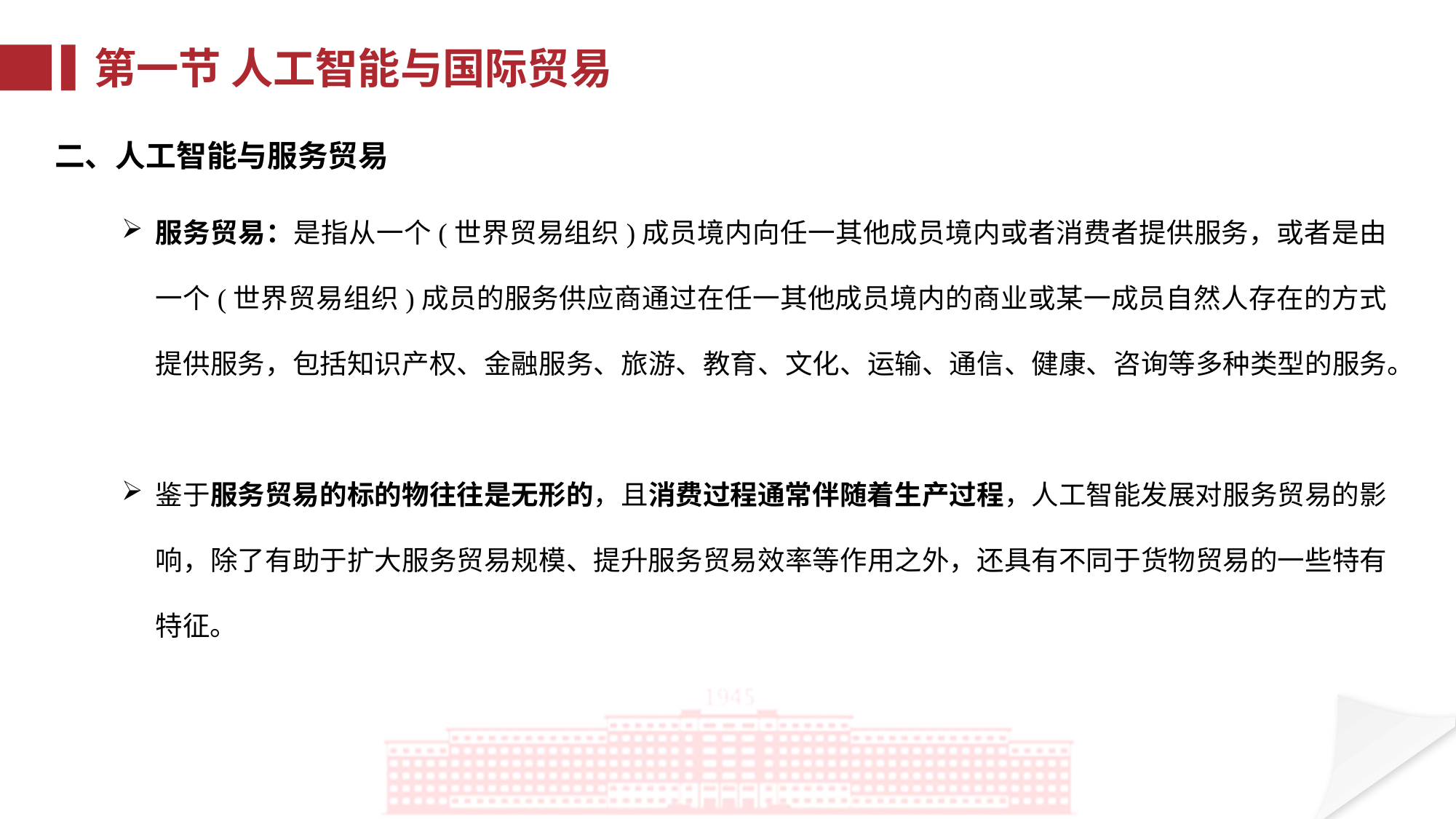

第一节 人工智能与国际贸易
二、人工智能与服务贸易
服务贸易：是指从一个(世界贸易组织)成员境内向任一其他成员境内或者消费者提供服务，或者是由一个(世界贸易组织)成员的服务供应商通过在任一其他成员境内的商业或某一成员自然人存在的方式提供服务，包括知识产权、金融服务、旅游、教育、文化、运输、通信、健康、咨询等多种类型的服务。

鉴于服务贸易的标的物往往是无形的，且消费过程通常伴随着生产过程，人工智能发展对服务贸易的影响，除了有助于扩大服务贸易规模、提升服务贸易效率等作用之外，还具有不同于货物贸易的一些特有特征。